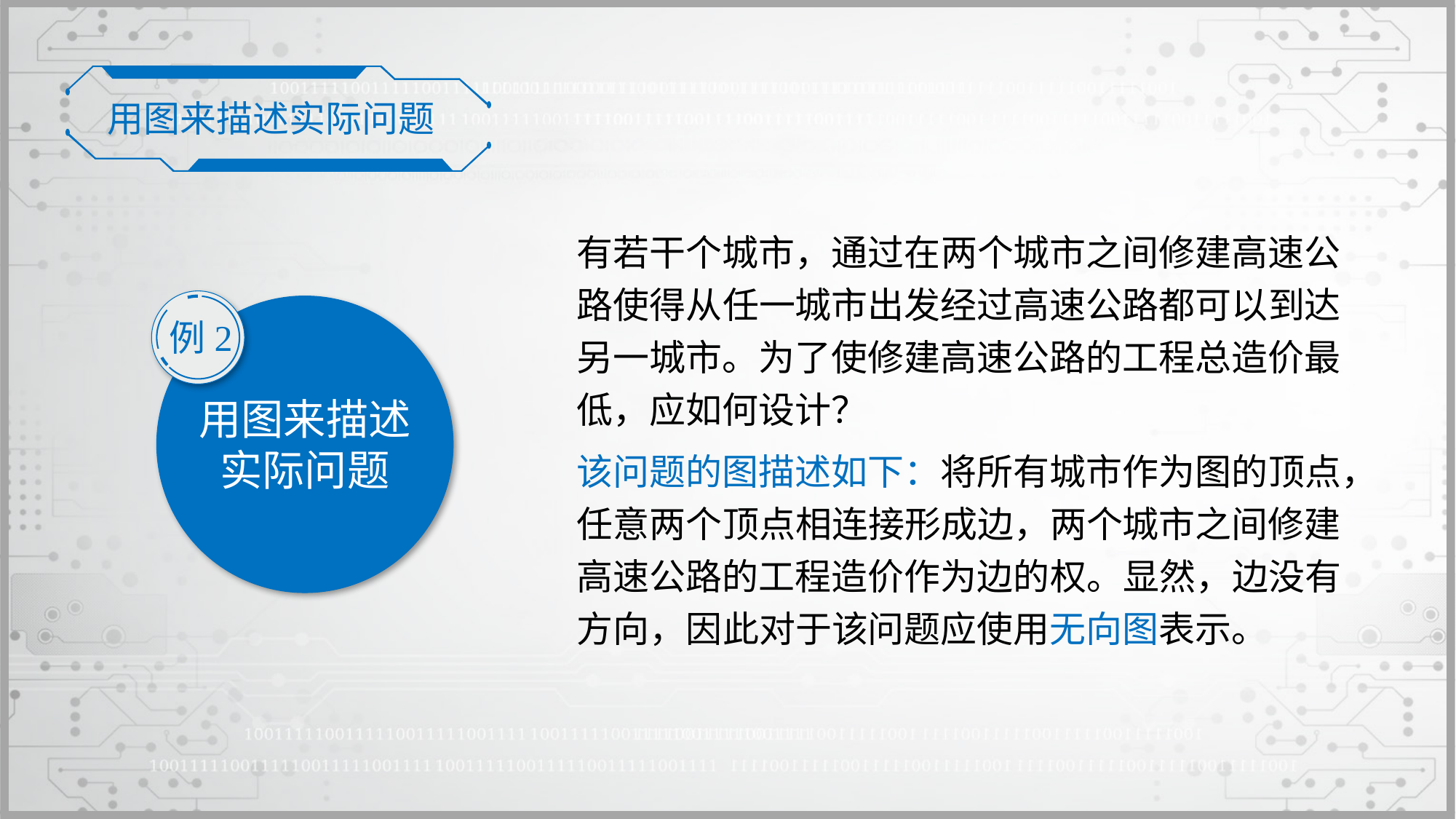

用图来描述实际问题
有若干个城市，通过在两个城市之间修建高速公路使得从任一城市出发经过高速公路都可以到达另一城市。为了使修建高速公路的工程总造价最低，应如何设计？
该问题的图描述如下：将所有城市作为图的顶点，任意两个顶点相连接形成边，两个城市之间修建高速公路的工程造价作为边的权。显然，边没有方向，因此对于该问题应使用无向图表示。

例2

用图来描述实际问题